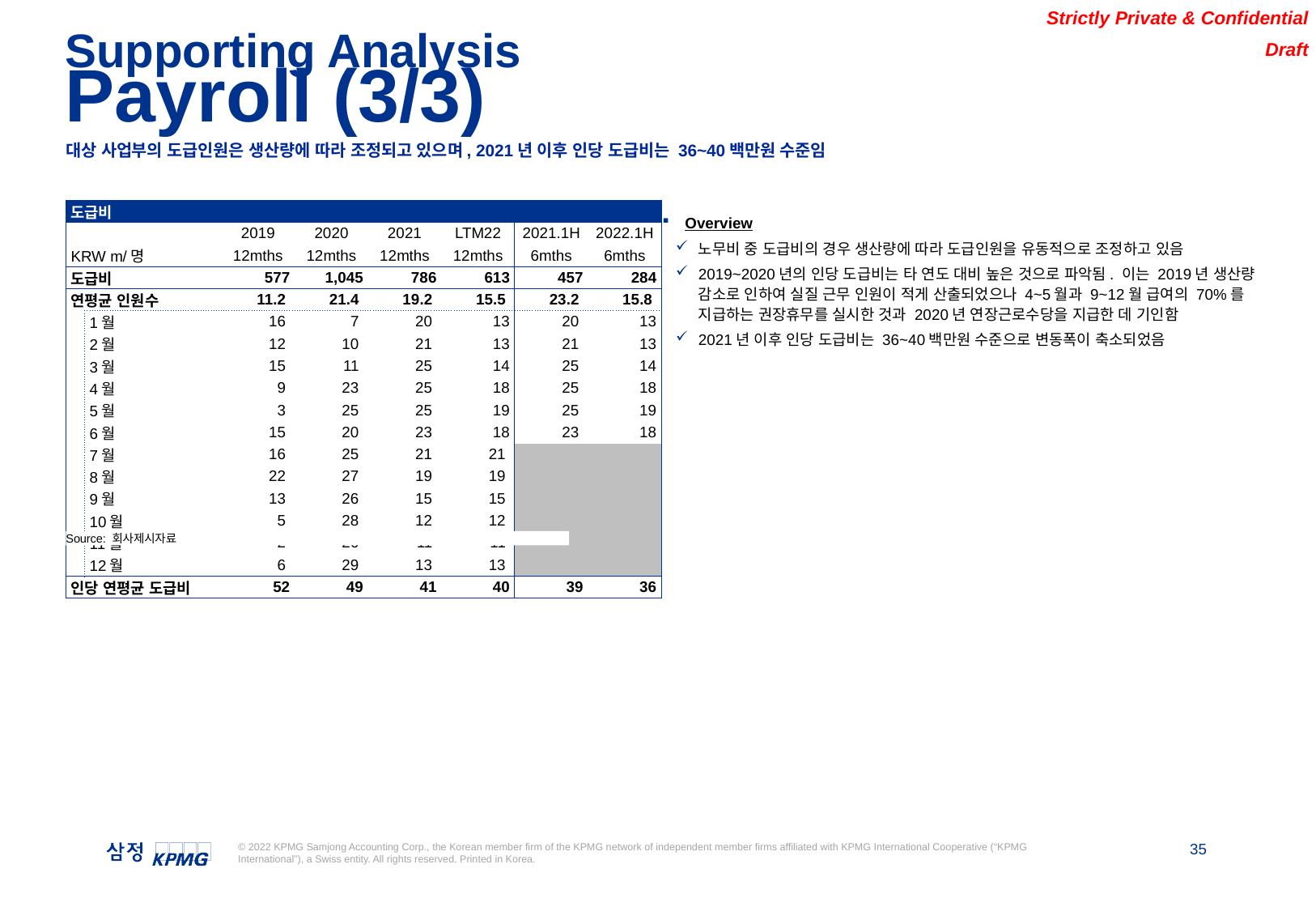

Supporting Analysis
Payroll (3/3)
대상 사업부의 도급인원은 생산량에 따라 조정되고 있으며, 2021년 이후 인당 도급비는 36~40백만원 수준임
Overview
노무비 중 도급비의 경우 생산량에 따라 도급인원을 유동적으로 조정하고 있음
2019~2020년의 인당 도급비는 타 연도 대비 높은 것으로 파악됨. 이는 2019년 생산량 감소로 인하여 실질 근무 인원이 적게 산출되었으나 4~5월과 9~12월 급여의 70%를 지급하는 권장휴무를 실시한 것과 2020년 연장근로수당을 지급한 데 기인함
2021년 이후 인당 도급비는 36~40백만원 수준으로 변동폭이 축소되었음
| 도급비 |  |  |  |  |  |  |  |
| --- | --- | --- | --- | --- | --- | --- | --- |
|  |  | 2019 | 2020 | 2021 | LTM22 | 2021.1H | 2022.1H |
| KRW m/명 |  | 12mths | 12mths | 12mths | 12mths | 6mths | 6mths |
| 도급비 |  | 577 | 1,045 | 786 | 613 | 457 | 284 |
| 연평균 인원수 |  | 11.2 | 21.4 | 19.2 | 15.5 | 23.2 | 15.8 |
|  | 1월 | 16 | 7 | 20 | 13 | 20 | 13 |
|  | 2월 | 12 | 10 | 21 | 13 | 21 | 13 |
|  | 3월 | 15 | 11 | 25 | 14 | 25 | 14 |
|  | 4월 | 9 | 23 | 25 | 18 | 25 | 18 |
|  | 5월 | 3 | 25 | 25 | 19 | 25 | 19 |
|  | 6월 | 15 | 20 | 23 | 18 | 23 | 18 |
|  | 7월 | 16 | 25 | 21 | 21 |  |  |
|  | 8월 | 22 | 27 | 19 | 19 |  |  |
|  | 9월 | 13 | 26 | 15 | 15 |  |  |
|  | 10월 | 5 | 28 | 12 | 12 |  |  |
|  | 11월 | 2 | 26 | 11 | 11 |  |  |
|  | 12월 | 6 | 29 | 13 | 13 |  |  |
| 인당 연평균 도급비 |  | 52 | 49 | 41 | 40 | 39 | 36 |
Source: 회사제시자료